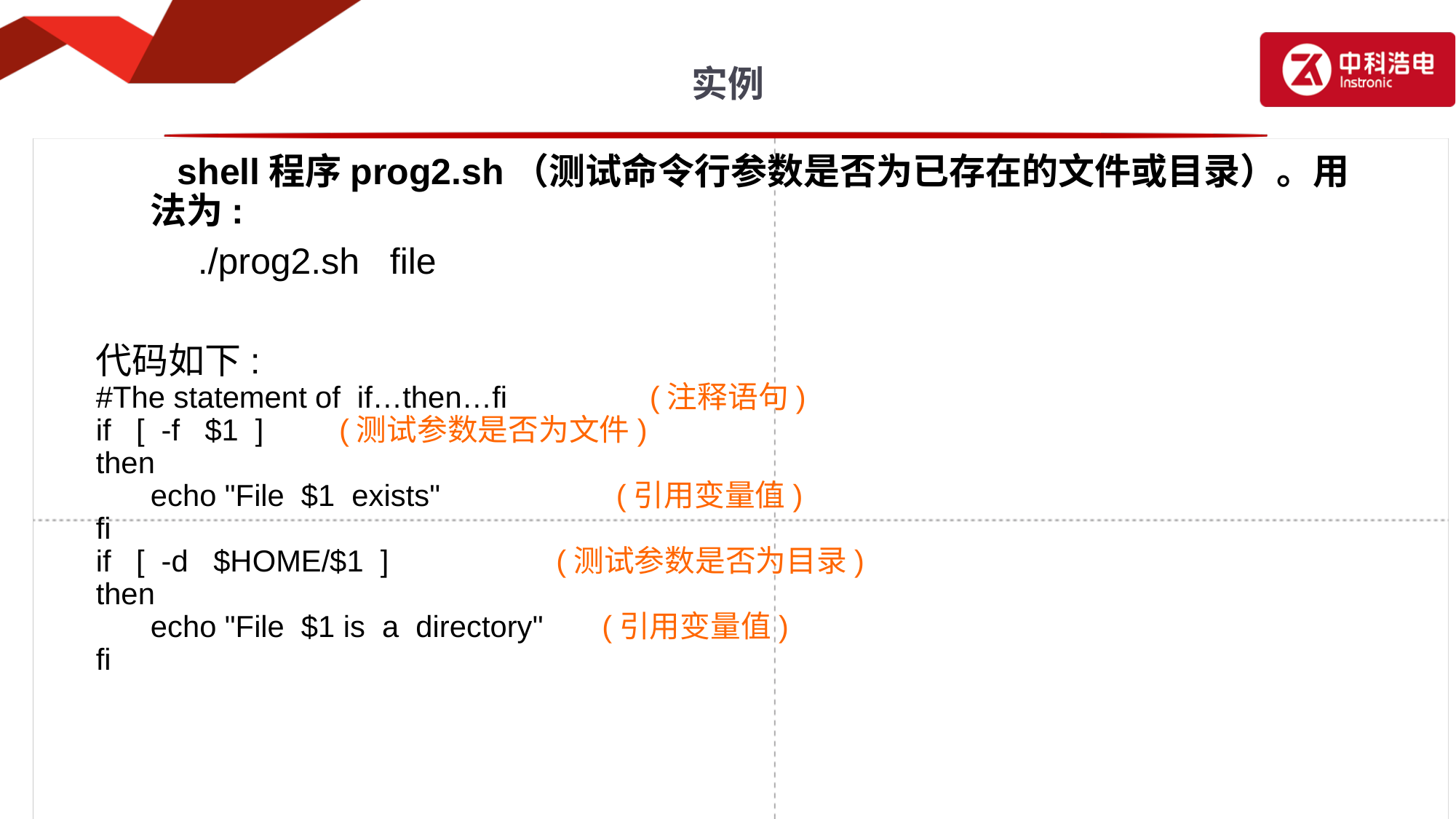

# 实例
        shell程序prog2.sh（测试命令行参数是否为已存在的文件或目录）。用法为:
          ./prog2.sh   file

代码如下:
#The statement of  if…then…fi                 (注释语句)
if   [  -f   $1  ]         (测试参数是否为文件)
then
	echo "File  $1  exists"                     (引用变量值)
fi
if   [  -d   $HOME/$1  ]                    (测试参数是否为目录)
then
	echo "File  $1 is  a  directory"       (引用变量值)
fi